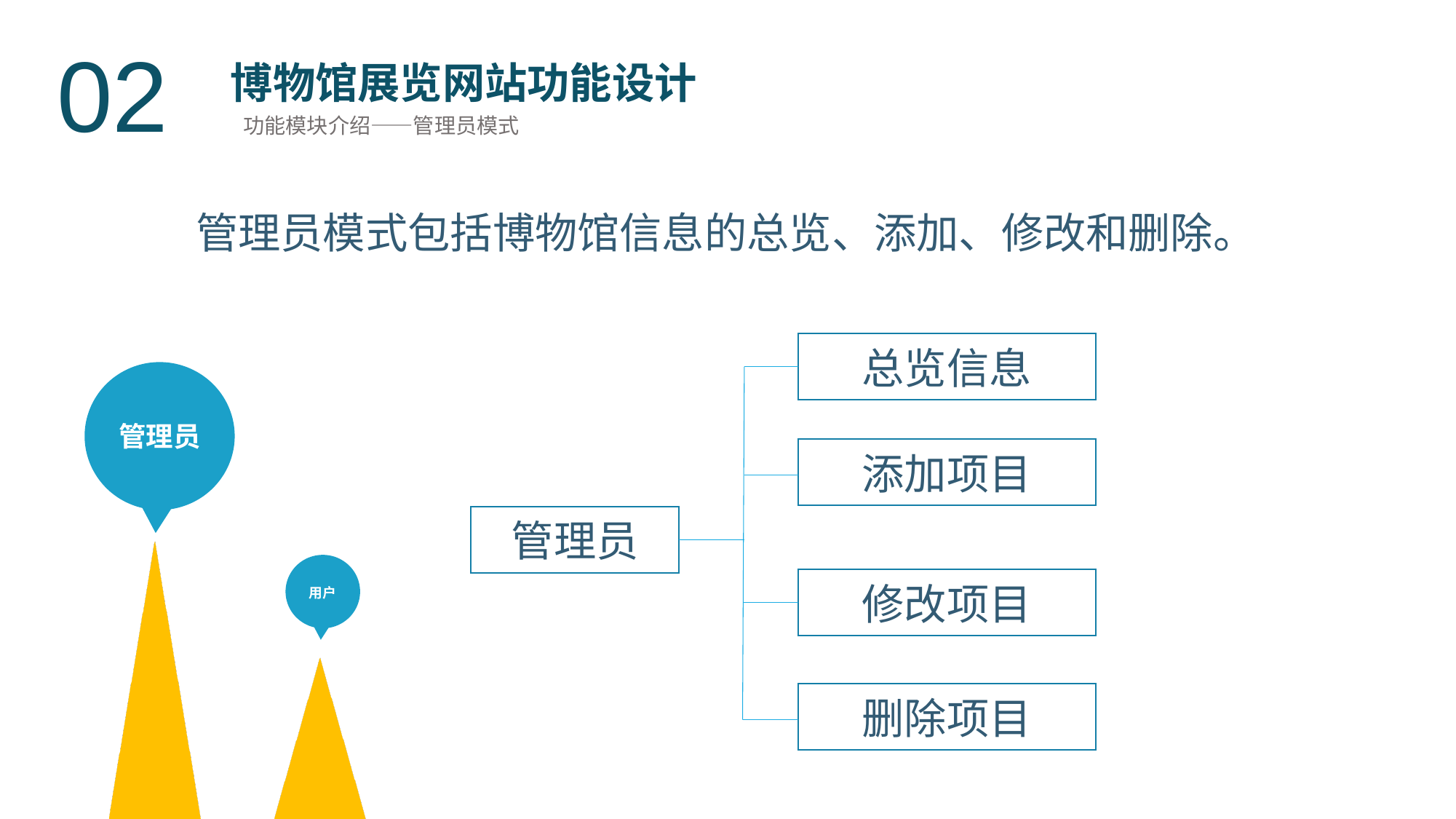

02
博物馆展览网站功能设计
功能模块介绍——管理员模式
 管理员模式包括博物馆信息的总览、添加、修改和删除。

总览信息
管理员
添加项目

### Chart

| Category | 1 |
|---|---|
| A | 4.3 |
| B | 2.5 |
| C | 3.5 |
| D | 4.5 |
管理员
修改项目
删除项目